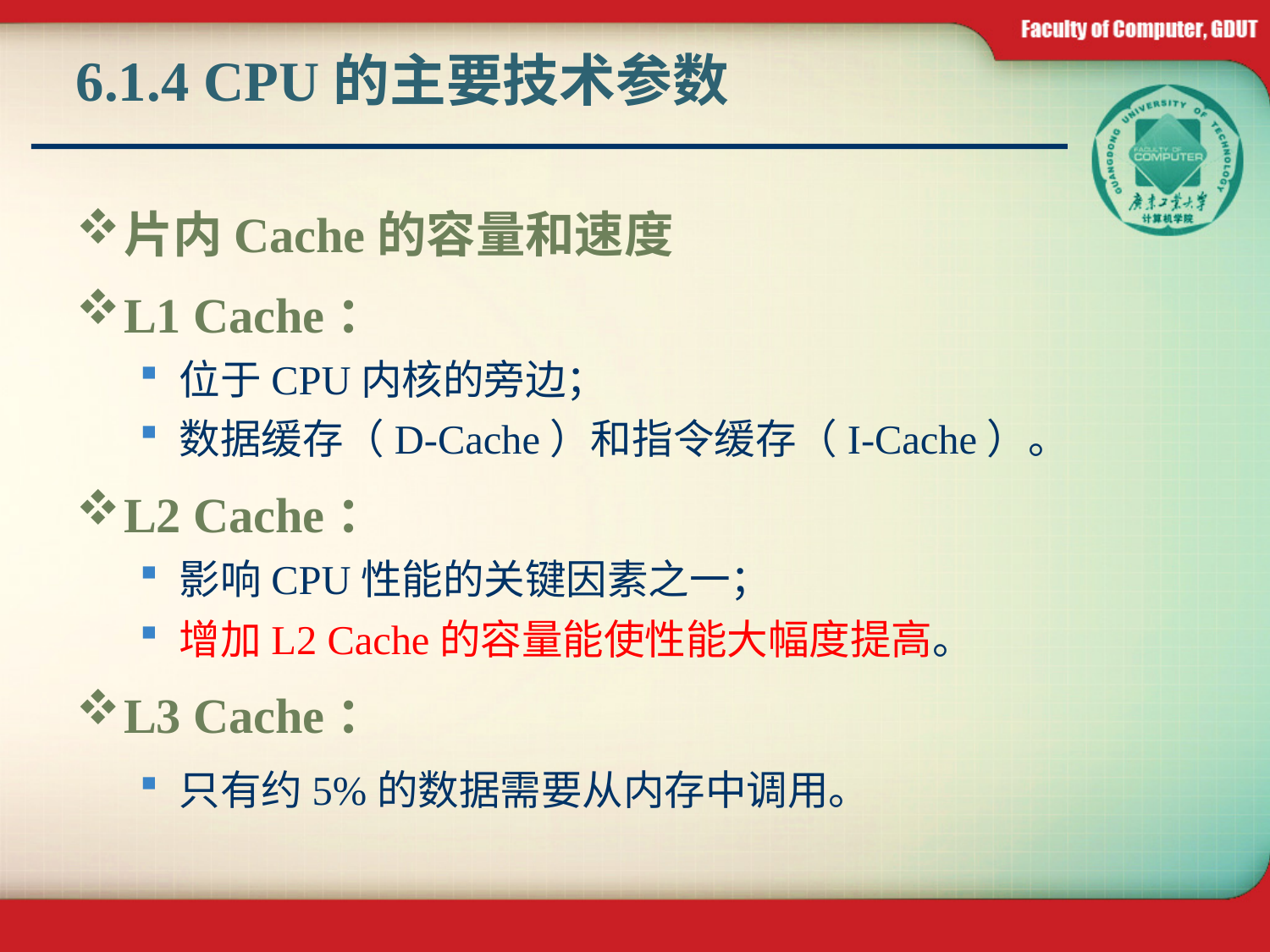

# 6.1.4 CPU的主要技术参数
片内Cache的容量和速度
L1 Cache：
位于CPU内核的旁边；
数据缓存（D-Cache）和指令缓存（I-Cache）。
L2 Cache：
影响CPU性能的关键因素之一；
增加L2 Cache的容量能使性能大幅度提高。
L3 Cache：
只有约5%的数据需要从内存中调用。